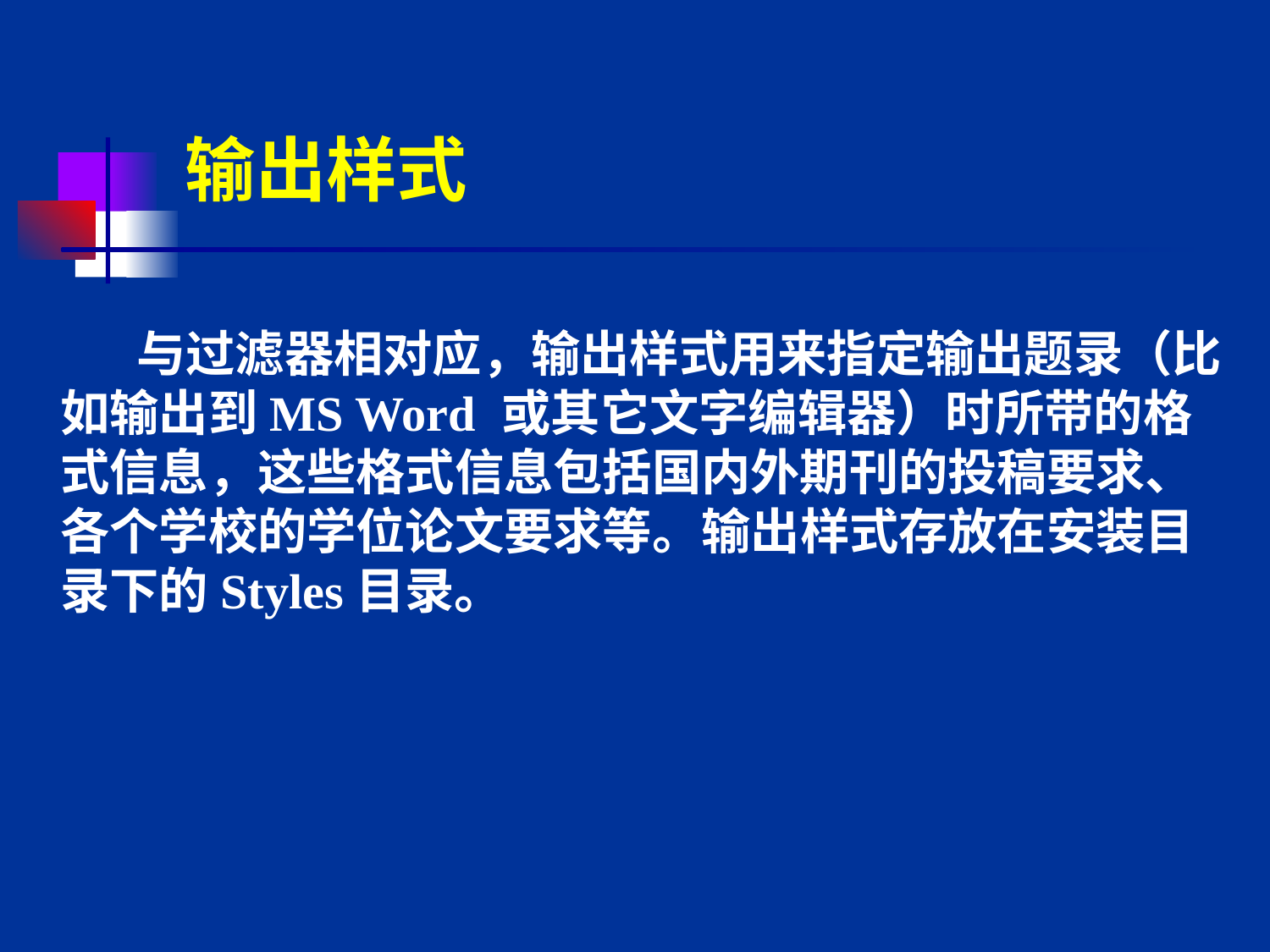

# 输出样式
          与过滤器相对应，输出样式用来指定输出题录（比如输出到MS Word 或其它文字编辑器）时所带的格式信息，这些格式信息包括国内外期刊的投稿要求、各个学校的学位论文要求等。输出样式存放在安装目录下的Styles目录。